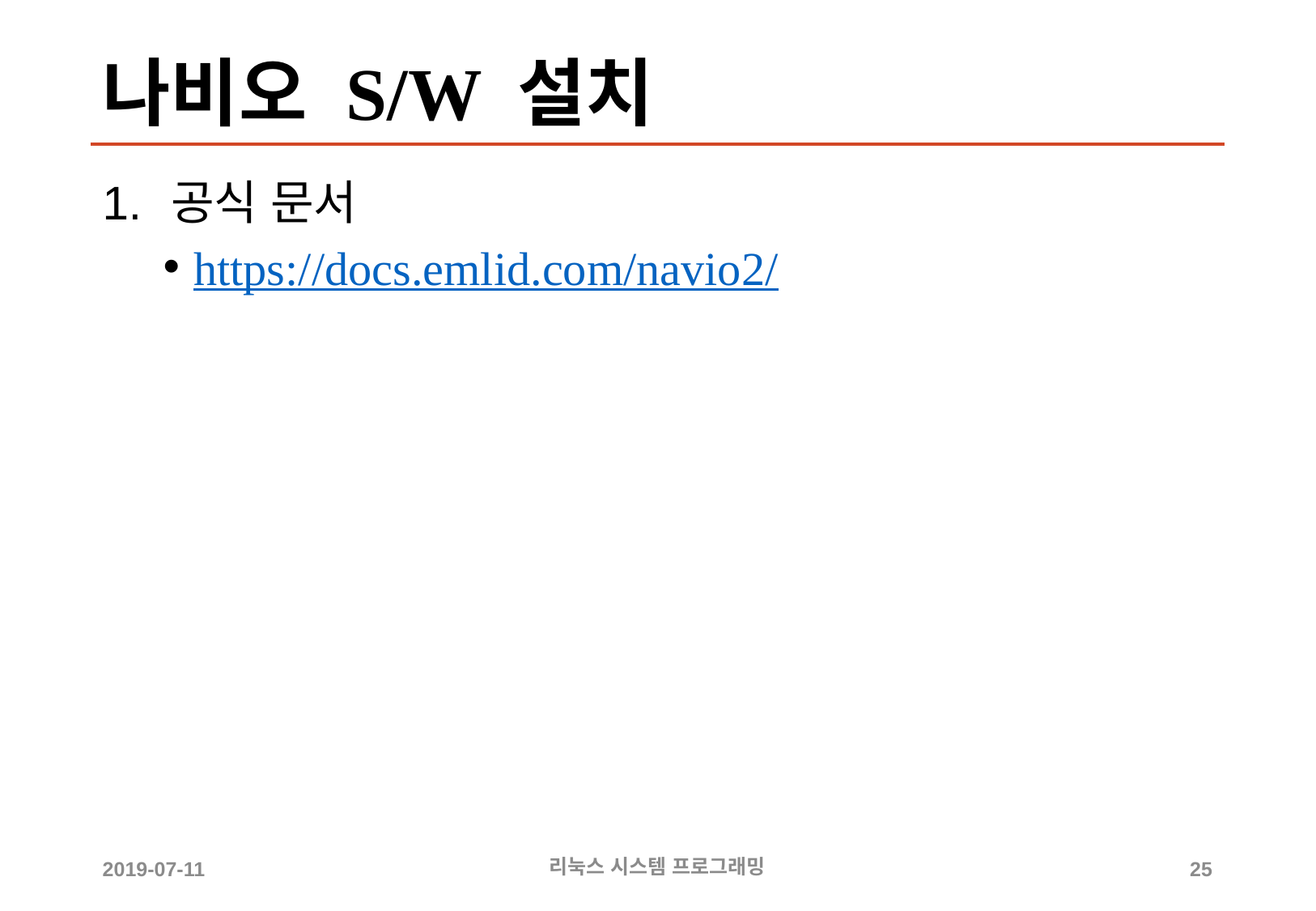

# 나비오 S/W 설치
공식 문서
https://docs.emlid.com/navio2/
2019-07-11
리눅스 시스템 프로그래밍
25